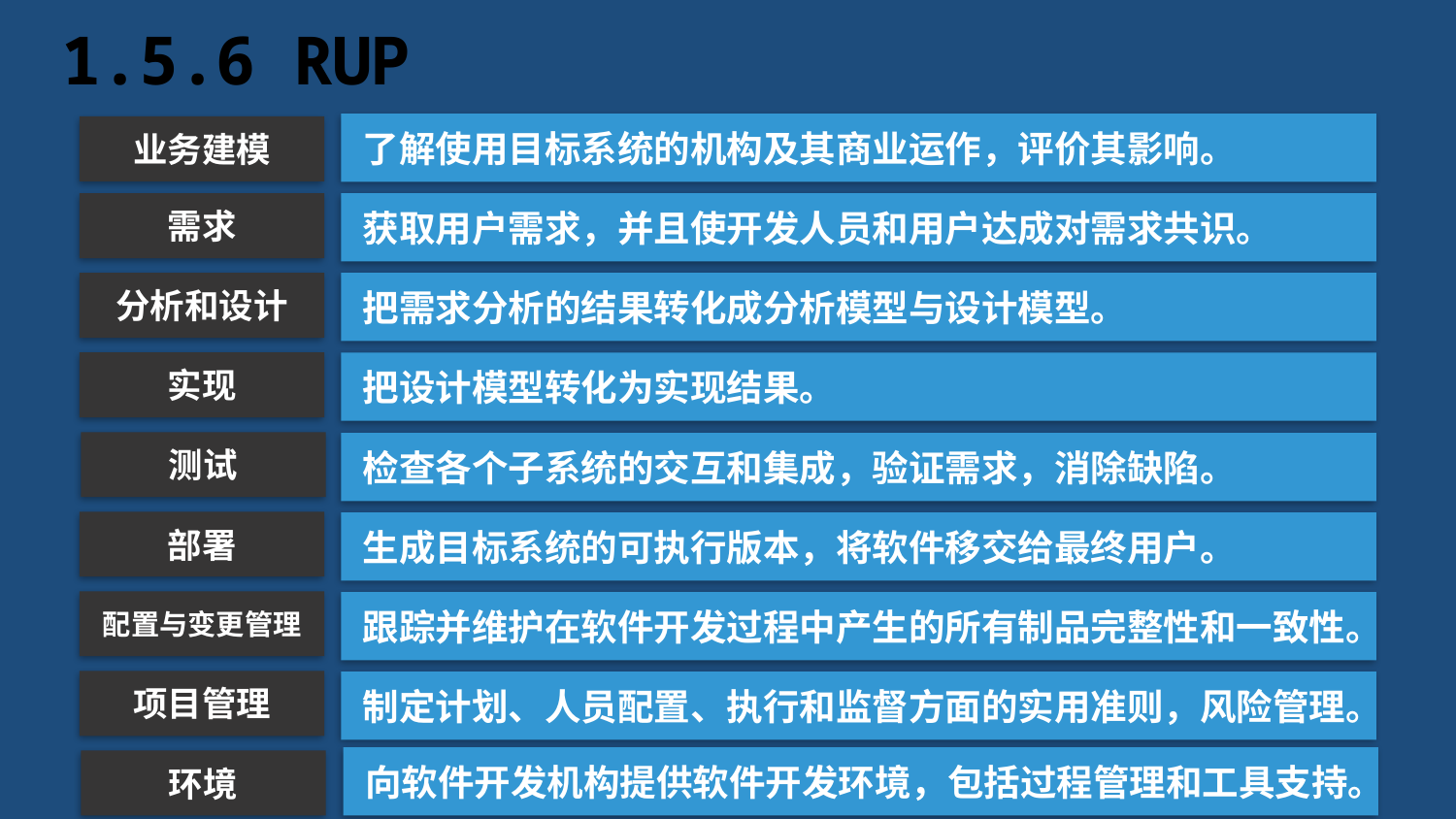

# 1.5.6 RUP
了解使用目标系统的机构及其商业运作，评价其影响。
业务建模
需求
获取用户需求，并且使开发人员和用户达成对需求共识。
分析和设计
把需求分析的结果转化成分析模型与设计模型。
实现
把设计模型转化为实现结果。
测试
检查各个子系统的交互和集成，验证需求，消除缺陷。
部署
生成目标系统的可执行版本，将软件移交给最终用户。
配置与变更管理
跟踪并维护在软件开发过程中产生的所有制品完整性和一致性。
项目管理
制定计划、人员配置、执行和监督方面的实用准则，风险管理。
向软件开发机构提供软件开发环境，包括过程管理和工具支持。
环境